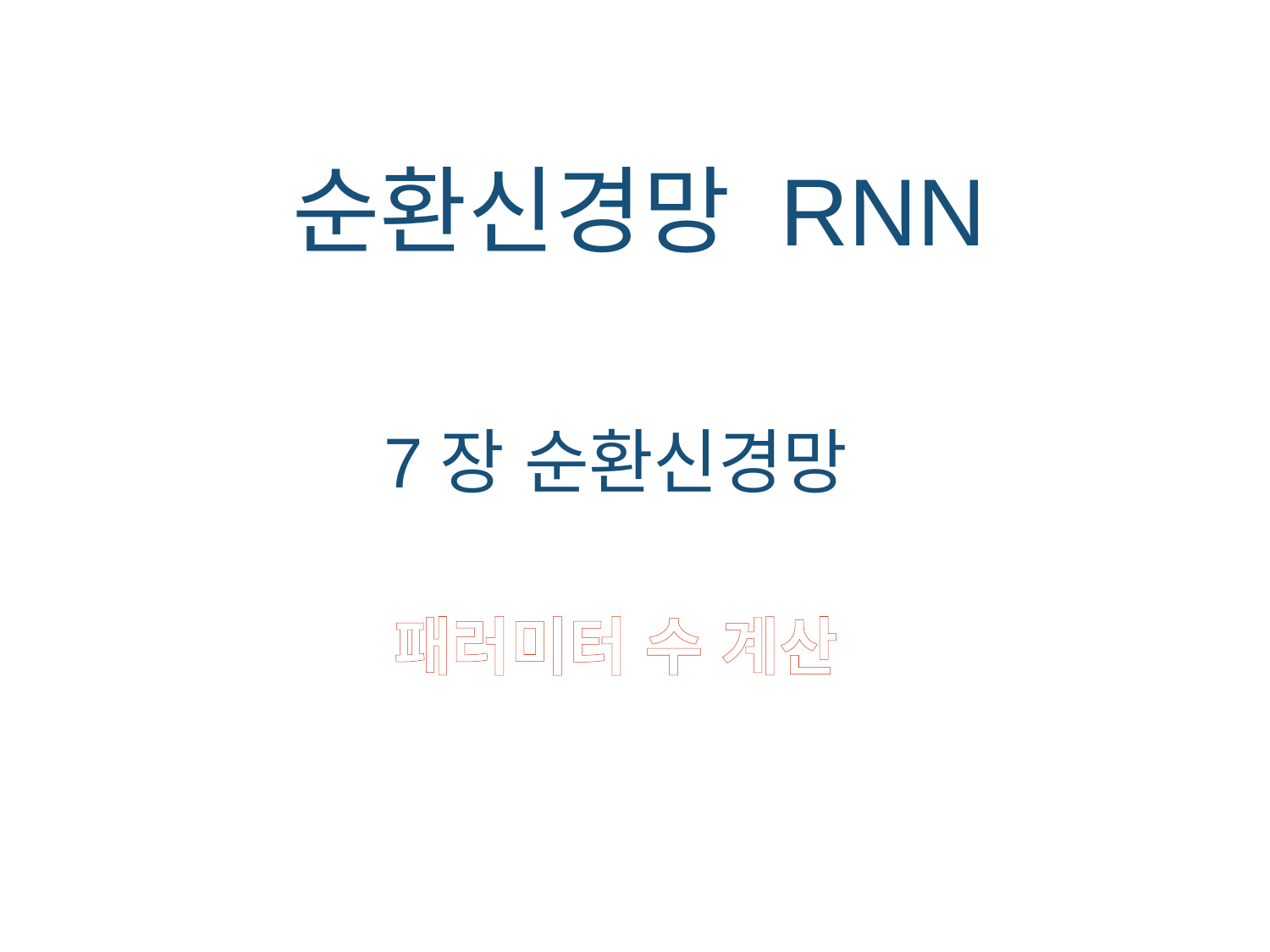

순환신경망 RNN
7장 순환신경망
패러미터 수 계산